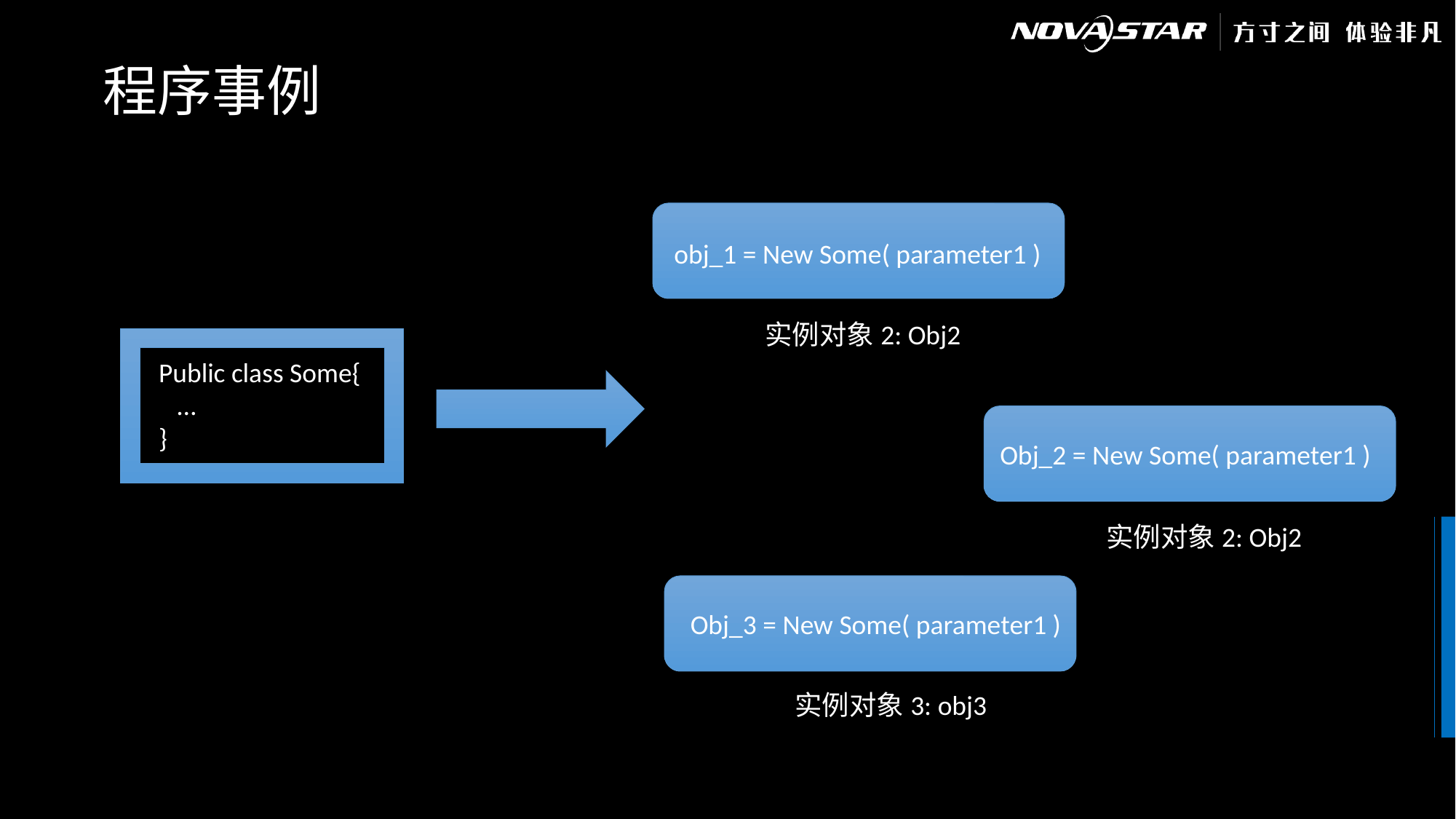

# 程序事例

obj_1 = New Some( parameter1 )
实例对象2: Obj2

Public class Some{
   …
}

Obj_2 = New Some( parameter1 )
实例对象2: Obj2

Obj_3 = New Some( parameter1 )
实例对象3: obj3